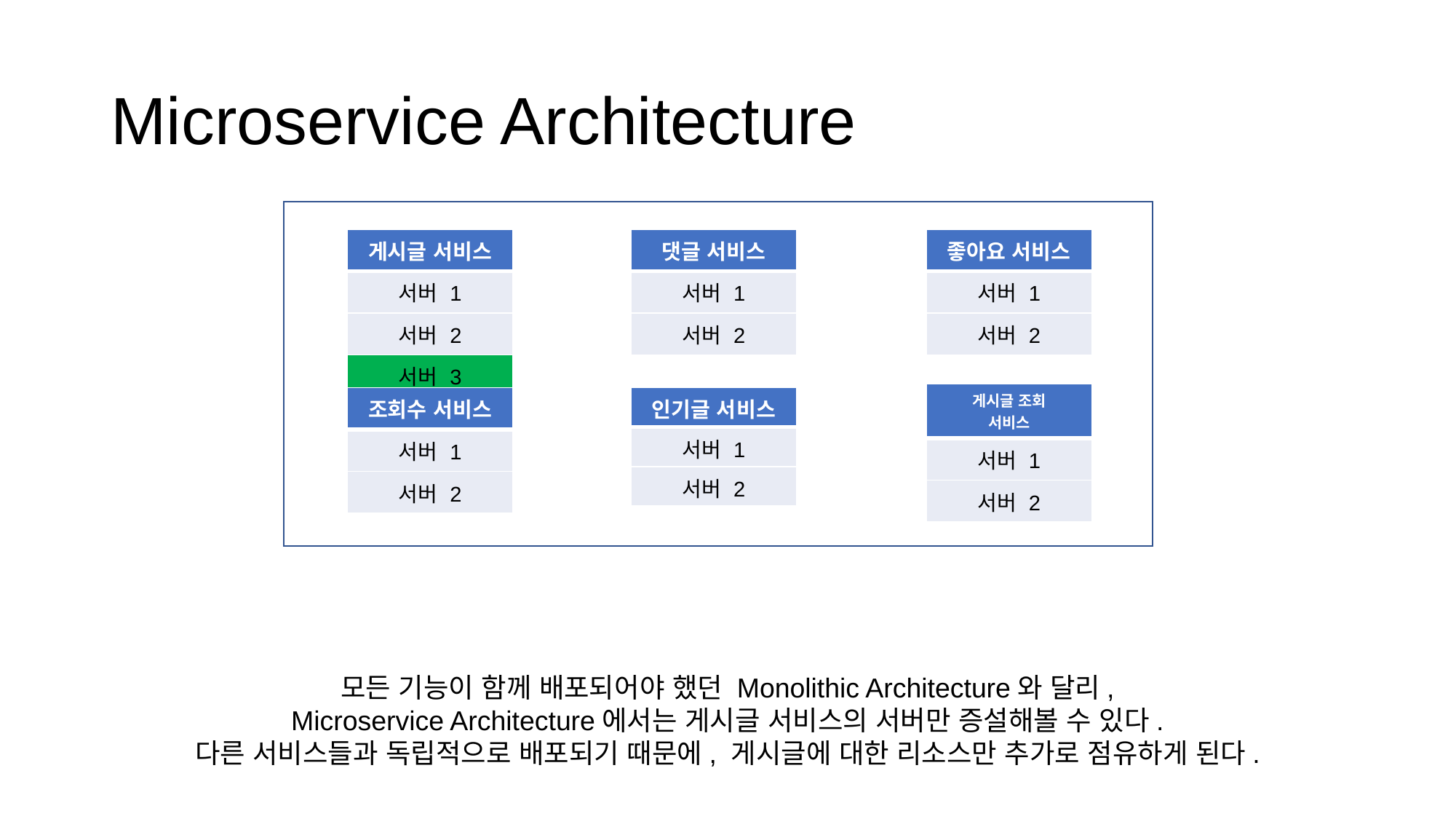

# Microservice Architecture

| 게시글 서비스 |
| --- |
| 서버 1 |
| 서버 2 |
| 서버 3 |
| 댓글 서비스 |
| --- |
| 서버 1 |
| 서버 2 |
| 좋아요 서비스 |
| --- |
| 서버 1 |
| 서버 2 |
| 게시글 조회 서비스 |
| --- |
| 서버 1 |
| 서버 2 |
| 인기글 서비스 |
| --- |
| 서버 1 |
| 서버 2 |
| 조회수 서비스 |
| --- |
| 서버 1 |
| 서버 2 |
모든 기능이 함께 배포되어야 했던 Monolithic Architecture와 달리,
Microservice Architecture에서는 게시글 서비스의 서버만 증설해볼 수 있다.
다른 서비스들과 독립적으로 배포되기 때문에, 게시글에 대한 리소스만 추가로 점유하게 된다.